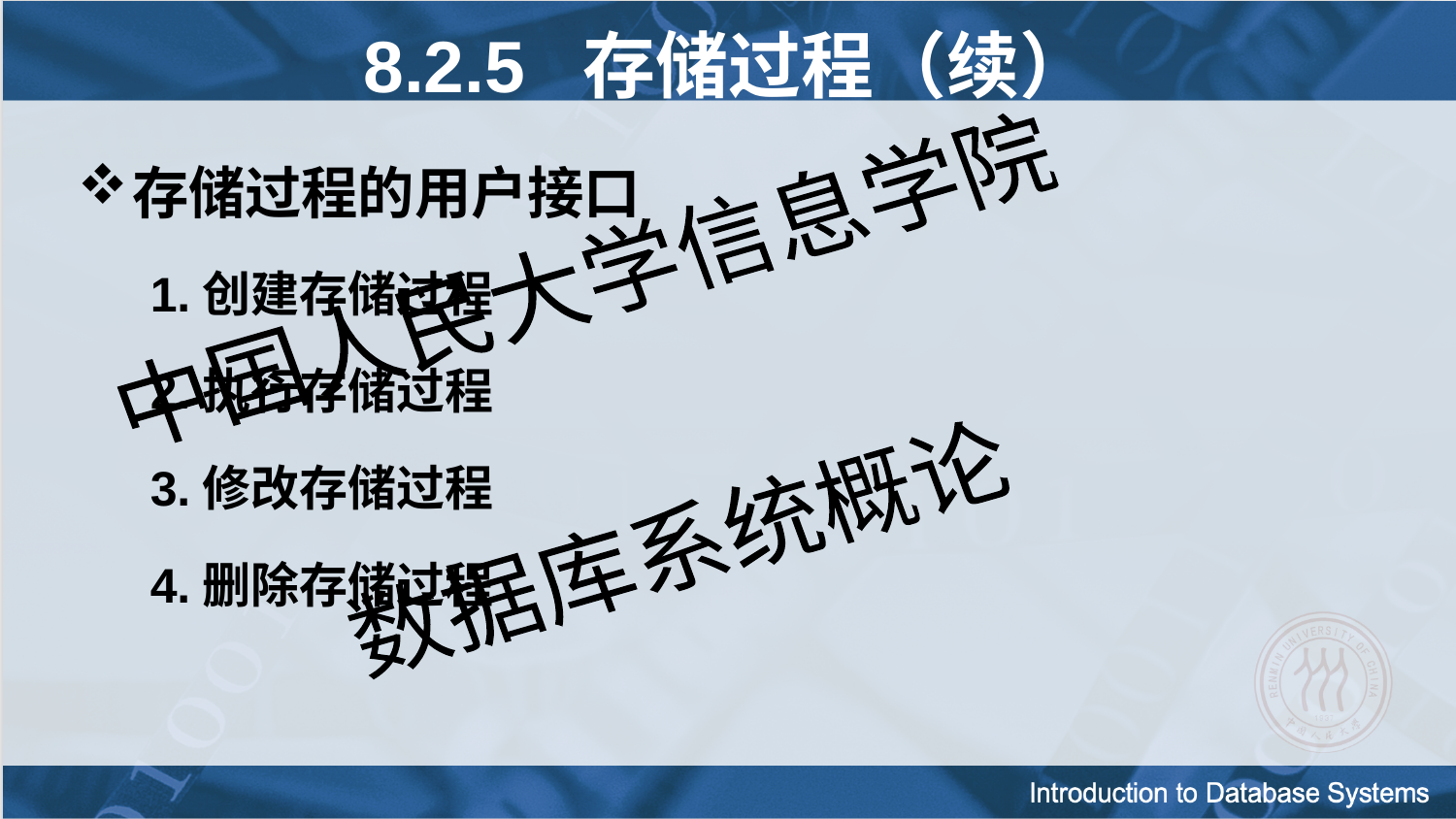

存储过程的用户接口
1.创建存储过程
2.执行存储过程
3.修改存储过程
4.删除存储过程

8.2.5  存储过程（续）